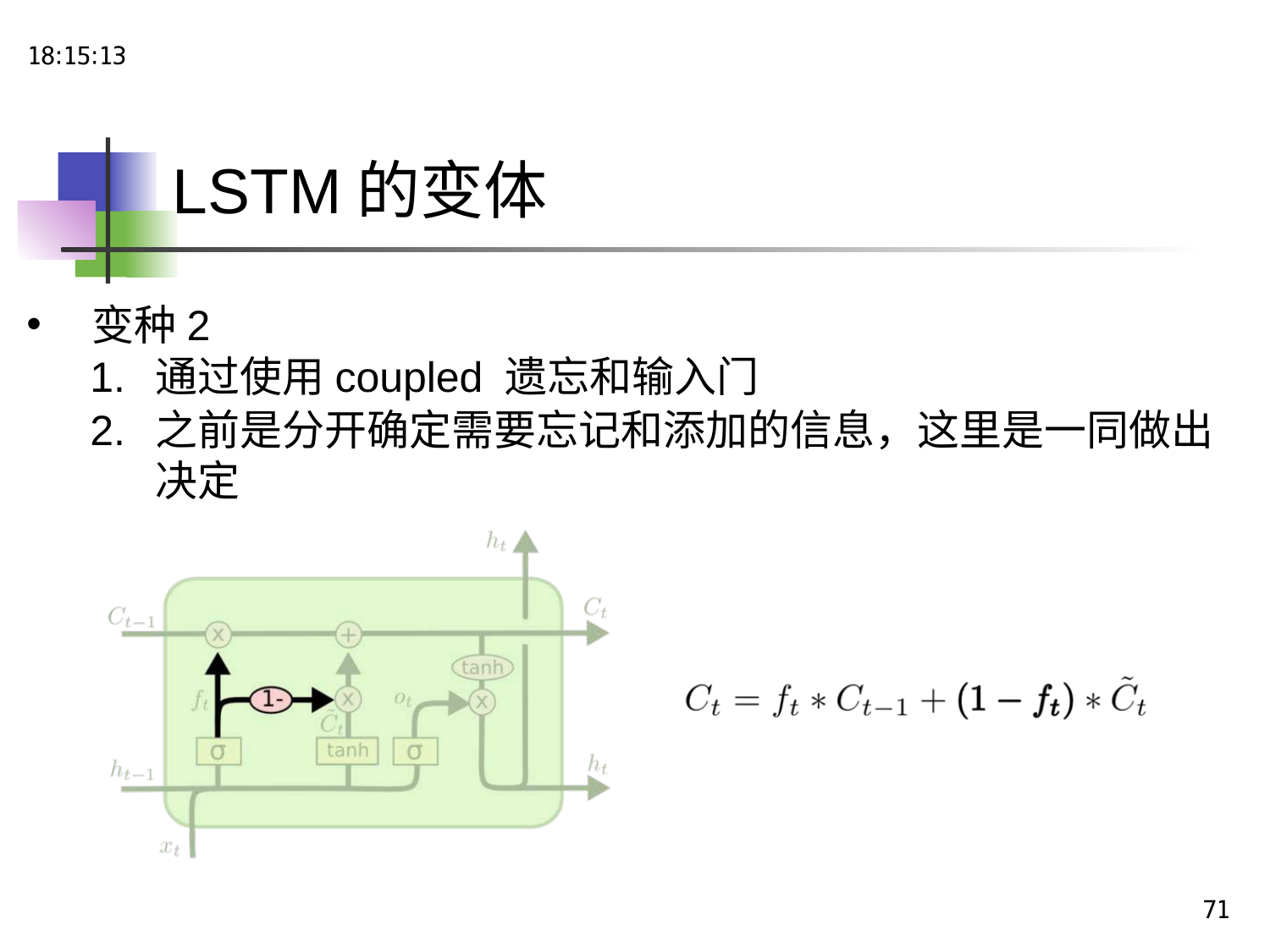

18:15:13
# LSTM的变体
变种2
通过使用coupled 遗忘和输入门
之前是分开确定需要忘记和添加的信息，这里是一同做出决定

71